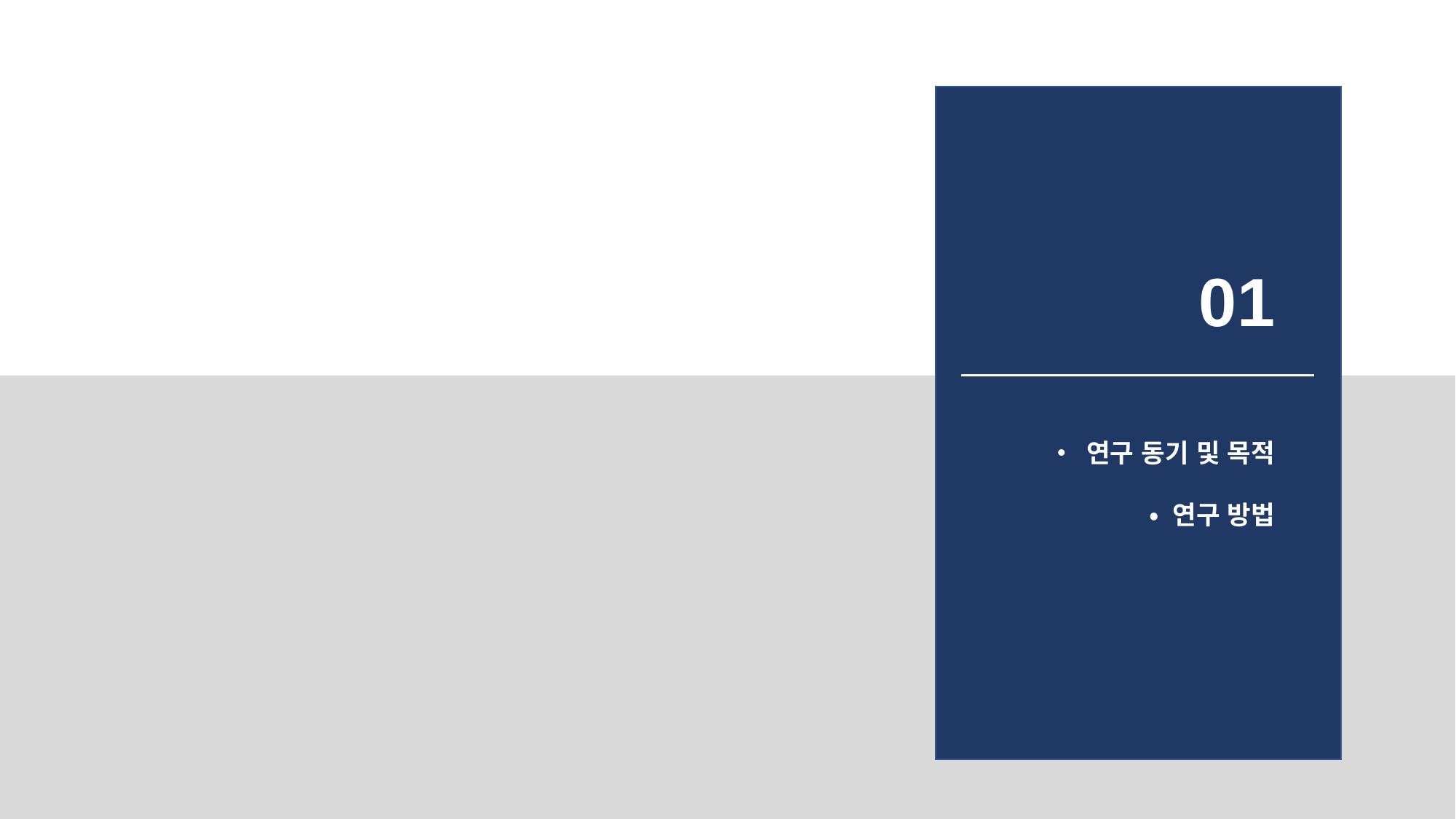

01

• 연구 동기 및 목적

• 연구 방법